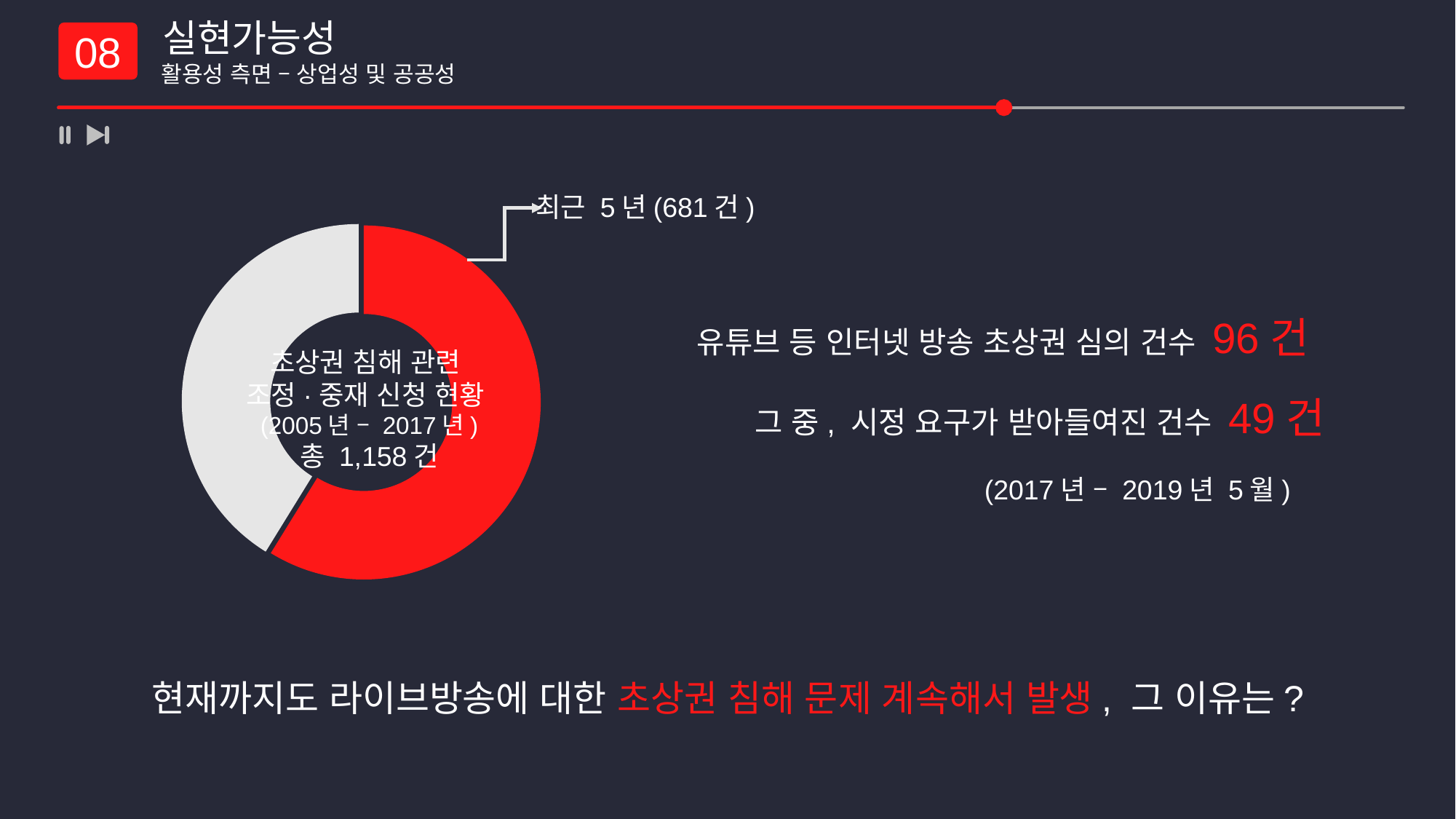

실현가능성
  활용성 측면 – 상업성 및 공공성

08

최근 5년(681건)

### Chart

| Category | 열1 |
|---|---|
|  | 681.0 |
|  | 477.0 |
|  | None |
|  | None |
유튜브 등 인터넷 방송 초상권 심의 건수 96건
그 중, 시정 요구가 받아들여진 건수 49건
(2017년 – 2019년 5월)
초상권 침해 관련
조정·중재 신청 현황
(2005년 – 2017년)
총 1,158건
현재까지도 라이브방송에 대한 초상권 침해 문제 계속해서 발생, 그 이유는?